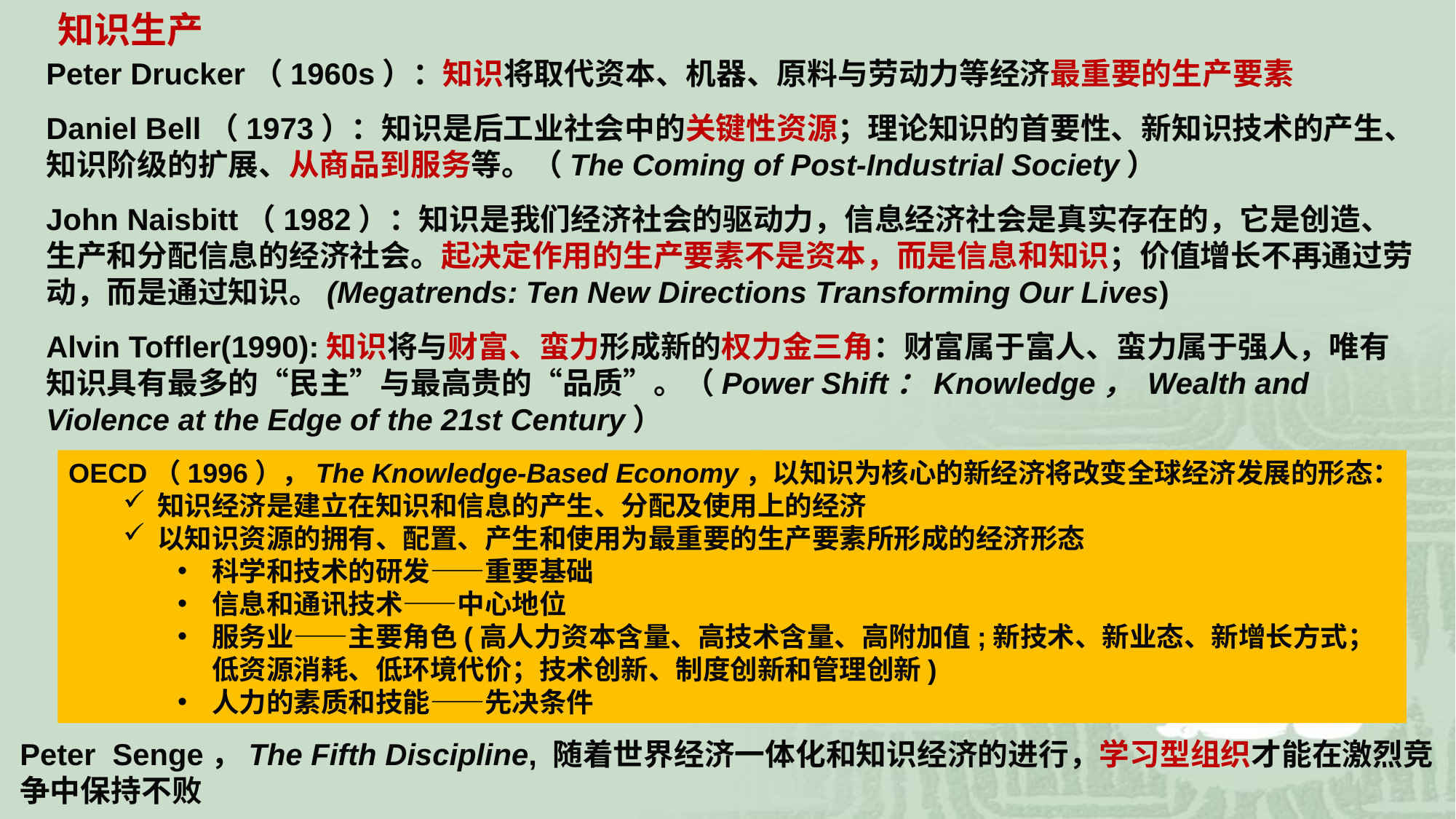

知识生产
Peter Drucker（1960s）：知识将取代资本、机器、原料与劳动力等经济最重要的生产要素
Daniel Bell（1973）：知识是后工业社会中的关键性资源；理论知识的首要性、新知识技术的产生、知识阶级的扩展、从商品到服务等。（The Coming of Post-Industrial Society）
John Naisbitt（1982）：知识是我们经济社会的驱动力，信息经济社会是真实存在的，它是创造、生产和分配信息的经济社会。起决定作用的生产要素不是资本，而是信息和知识；价值增长不再通过劳动，而是通过知识。(Megatrends: Ten New Directions Transforming Our Lives)
Alvin Toffler(1990):知识将与财富、蛮力形成新的权力金三角：财富属于富人、蛮力属于强人，唯有知识具有最多的“民主”与最高贵的“品质”。（Power Shift：Knowledge， Wealth and Violence at the Edge of the 21st Century）
OECD（1996），The Knowledge-Based Economy，以知识为核心的新经济将改变全球经济发展的形态：
知识经济是建立在知识和信息的产生、分配及使用上的经济
以知识资源的拥有、配置、产生和使用为最重要的生产要素所形成的经济形态
科学和技术的研发——重要基础
信息和通讯技术——中心地位
服务业——主要角色(高人力资本含量、高技术含量、高附加值;新技术、新业态、新增长方式；低资源消耗、低环境代价；技术创新、制度创新和管理创新)
人力的素质和技能——先决条件
Peter  Senge，The Fifth Discipline, 随着世界经济一体化和知识经济的进行，学习型组织才能在激烈竞争中保持不败